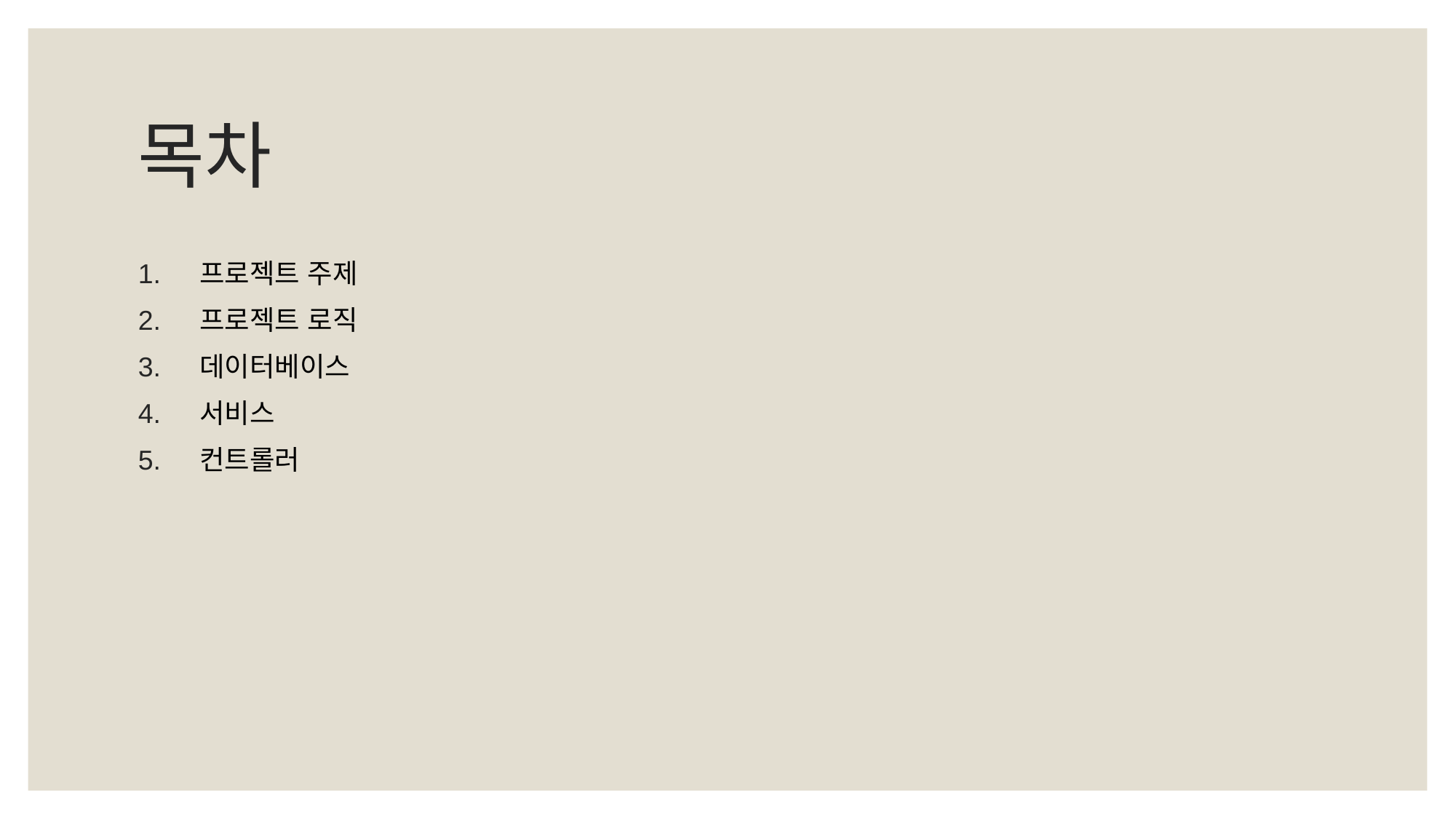

# 목차
프로젝트 주제
프로젝트 로직
데이터베이스
서비스
컨트롤러